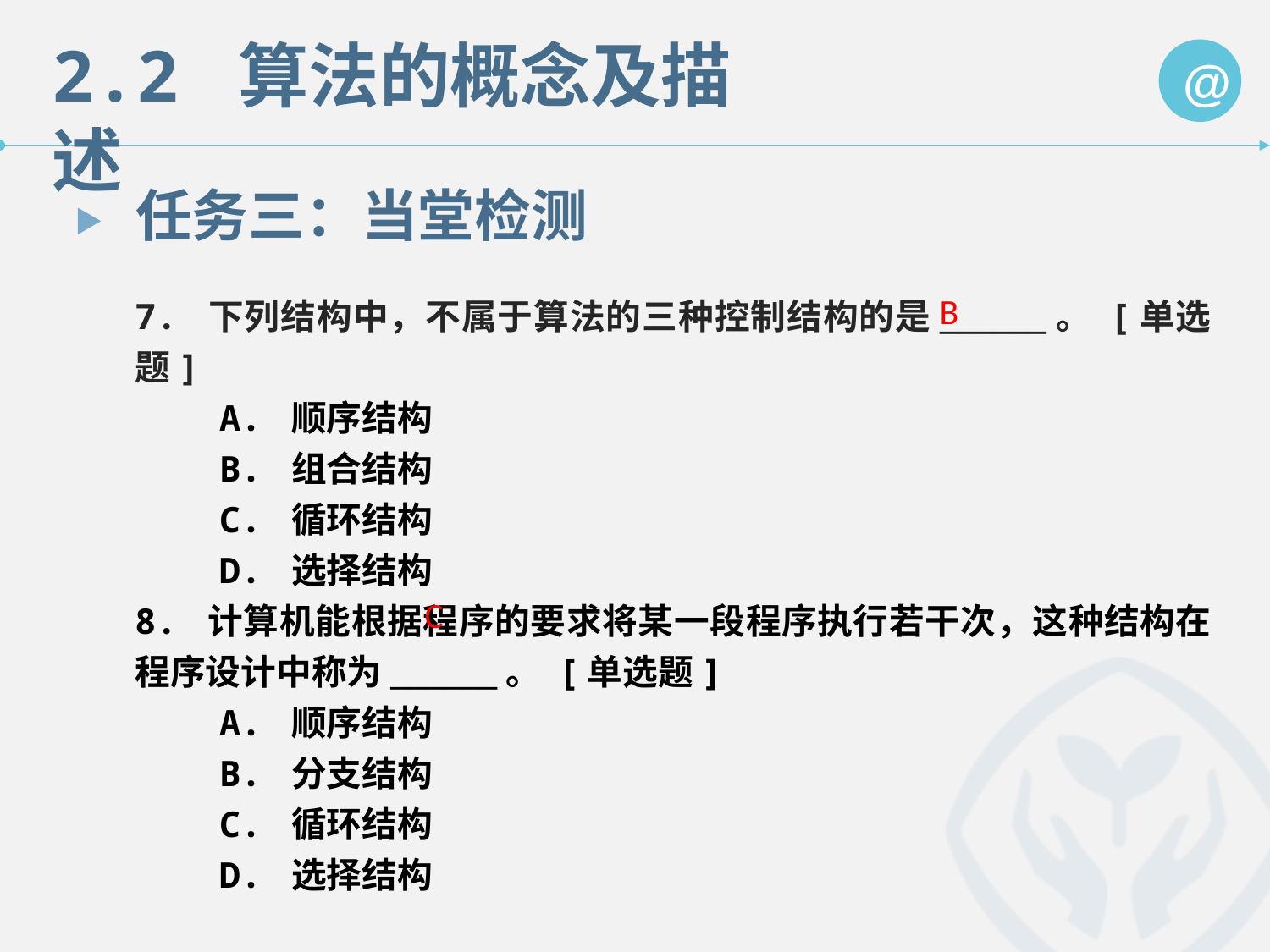

任务三：当堂检测

7. 下列结构中，不属于算法的三种控制结构的是______。 [单选题]
    A. 顺序结构
    B. 组合结构
    C. 循环结构
    D. 选择结构
8. 计算机能根据程序的要求将某一段程序执行若干次，这种结构在程序设计中称为______。 [单选题]
    A. 顺序结构
    B. 分支结构
    C. 循环结构
    D. 选择结构
B
C